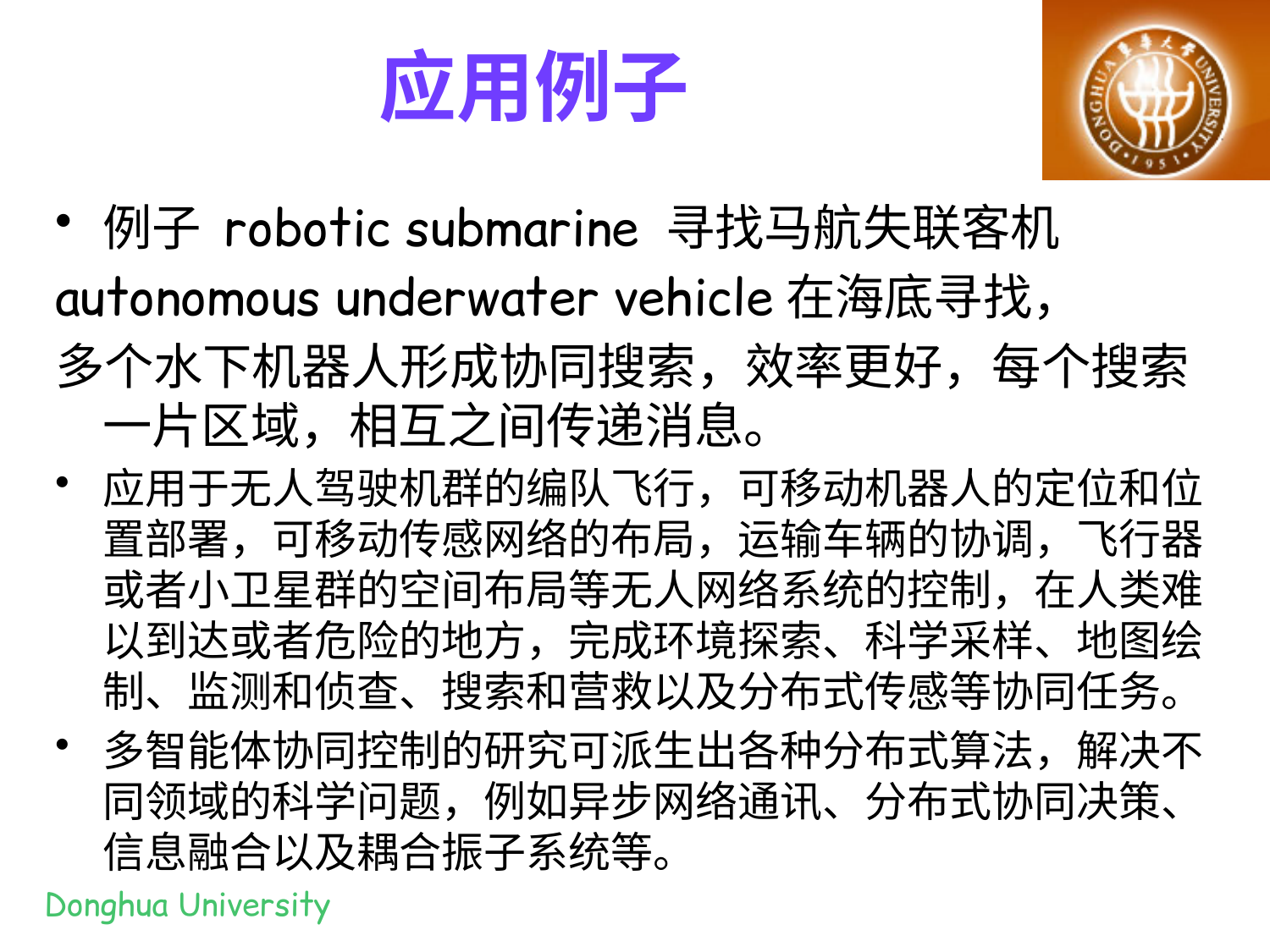

# 应用例子
例子 robotic submarine 寻找马航失联客机
autonomous underwater vehicle在海底寻找，
多个水下机器人形成协同搜索，效率更好，每个搜索一片区域，相互之间传递消息。
应用于无人驾驶机群的编队飞行，可移动机器人的定位和位置部署，可移动传感网络的布局，运输车辆的协调，飞行器或者小卫星群的空间布局等无人网络系统的控制，在人类难以到达或者危险的地方，完成环境探索、科学采样、地图绘制、监测和侦查、搜索和营救以及分布式传感等协同任务。
多智能体协同控制的研究可派生出各种分布式算法，解决不同领域的科学问题，例如异步网络通讯、分布式协同决策、信息融合以及耦合振子系统等。